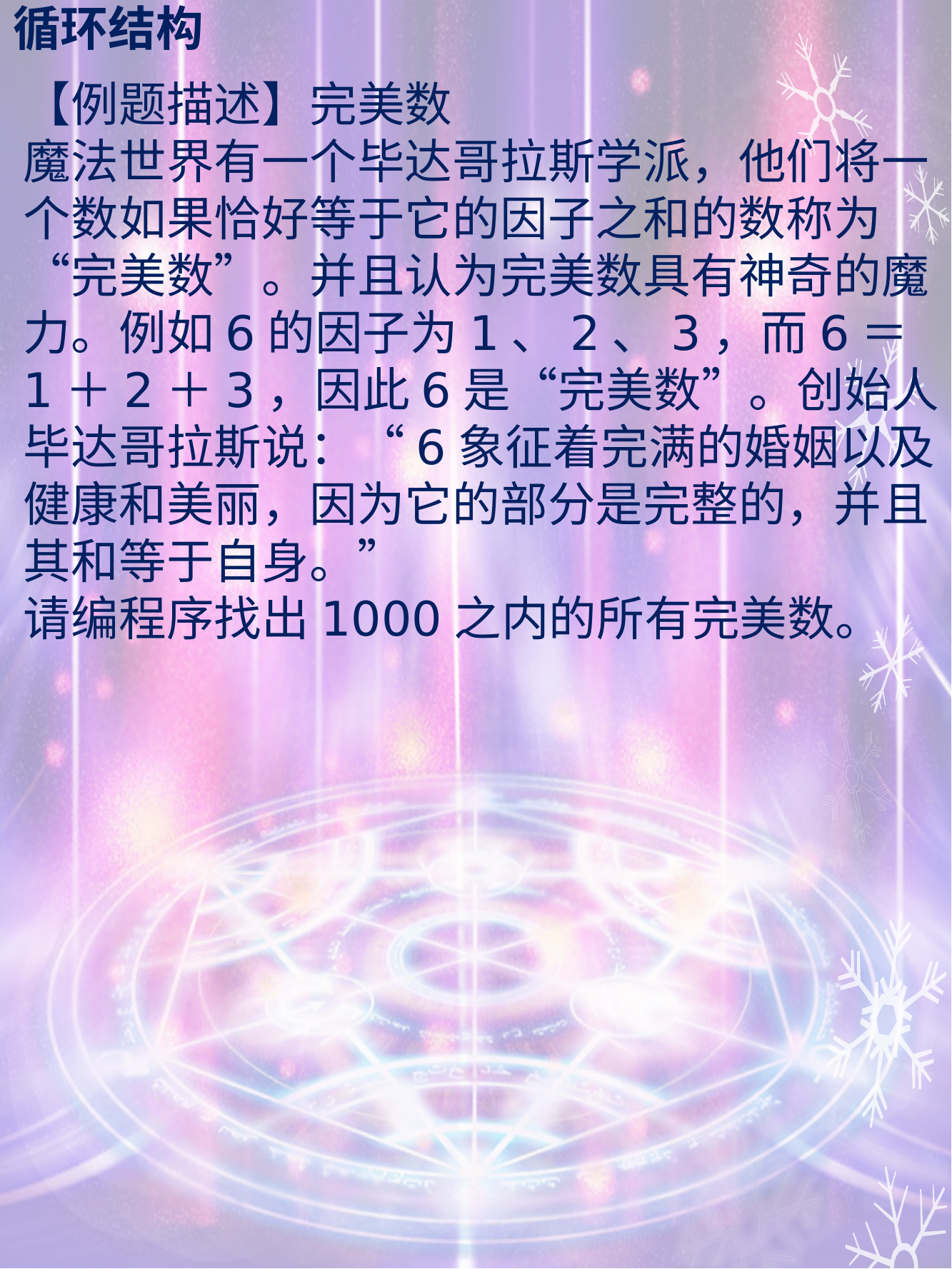

# 循环结构
【例题描述】完美数
魔法世界有一个毕达哥拉斯学派，他们将一个数如果恰好等于它的因子之和的数称为“完美数”。并且认为完美数具有神奇的魔力。例如6的因子为1、2、3，而6＝1＋2＋3，因此6是“完美数”。创始人毕达哥拉斯说：“6象征着完满的婚姻以及健康和美丽，因为它的部分是完整的，并且其和等于自身。”
请编程序找出1000之内的所有完美数。